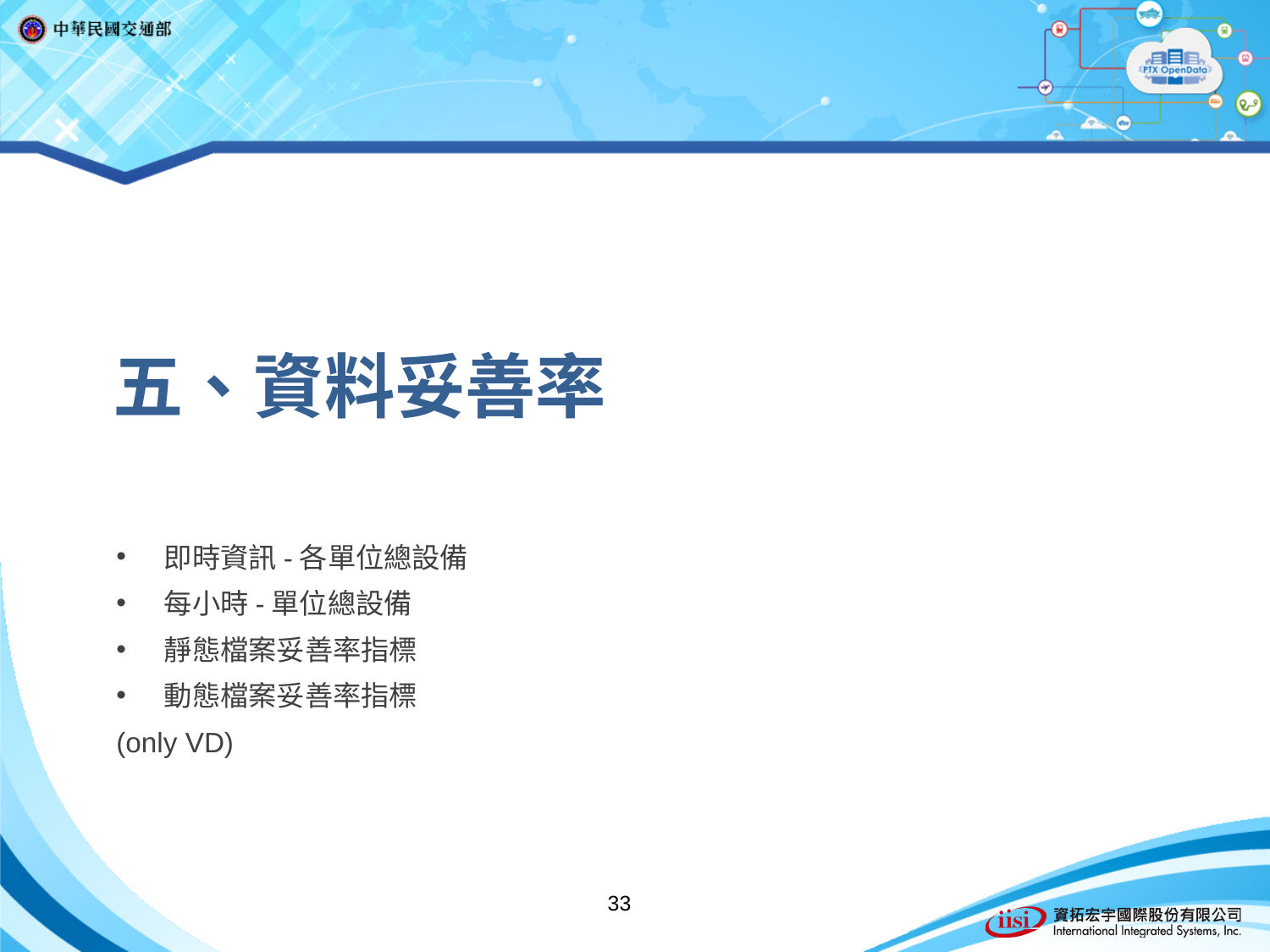

# 五、資料妥善率
即時資訊-各單位總設備
每小時-單位總設備
靜態檔案妥善率指標
動態檔案妥善率指標
(only VD)
33